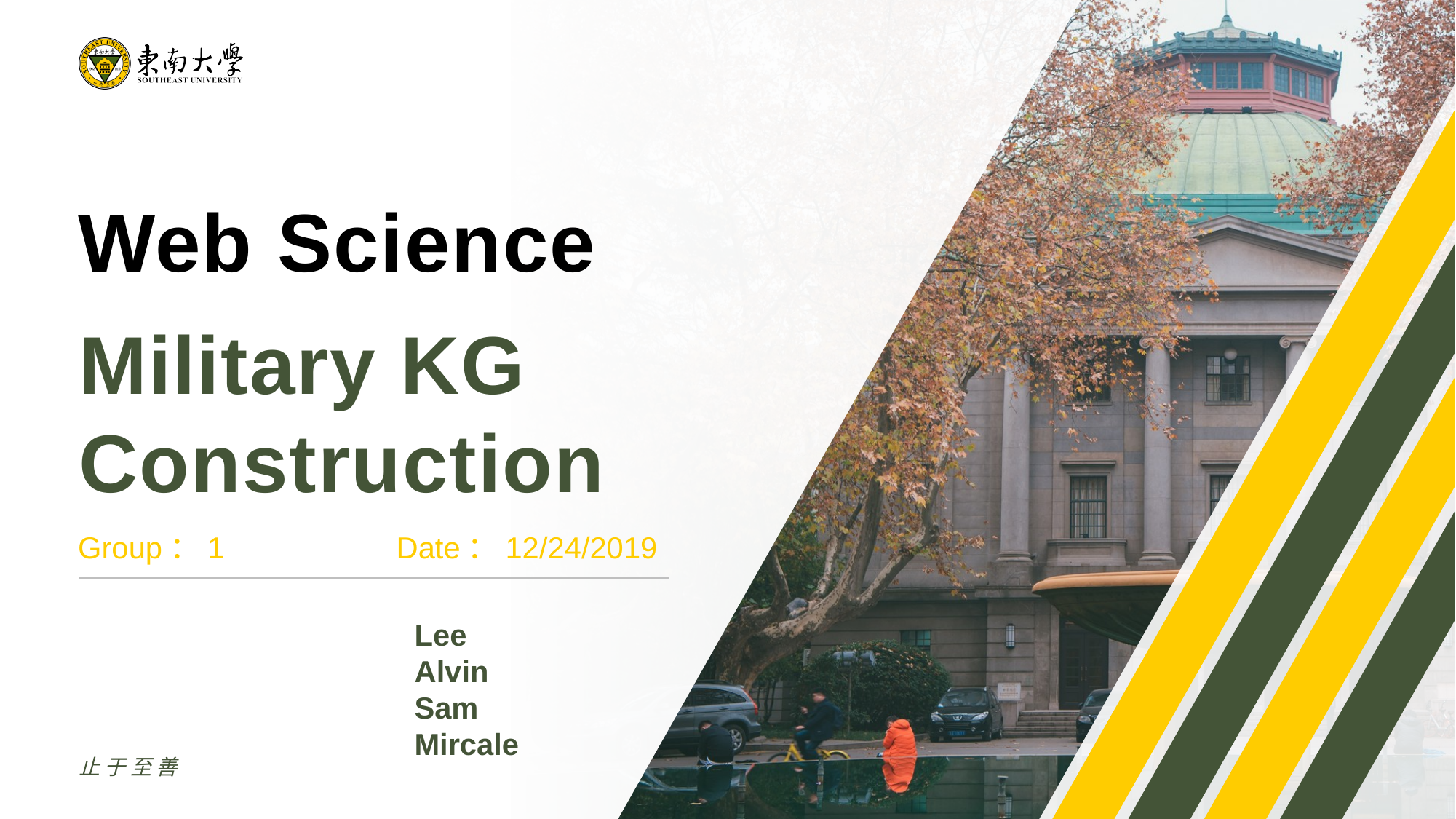

Web Science
Military KG Construction
Group：1
Date：12/24/2019
Lee
Alvin
Sam
Mircale
止于至善